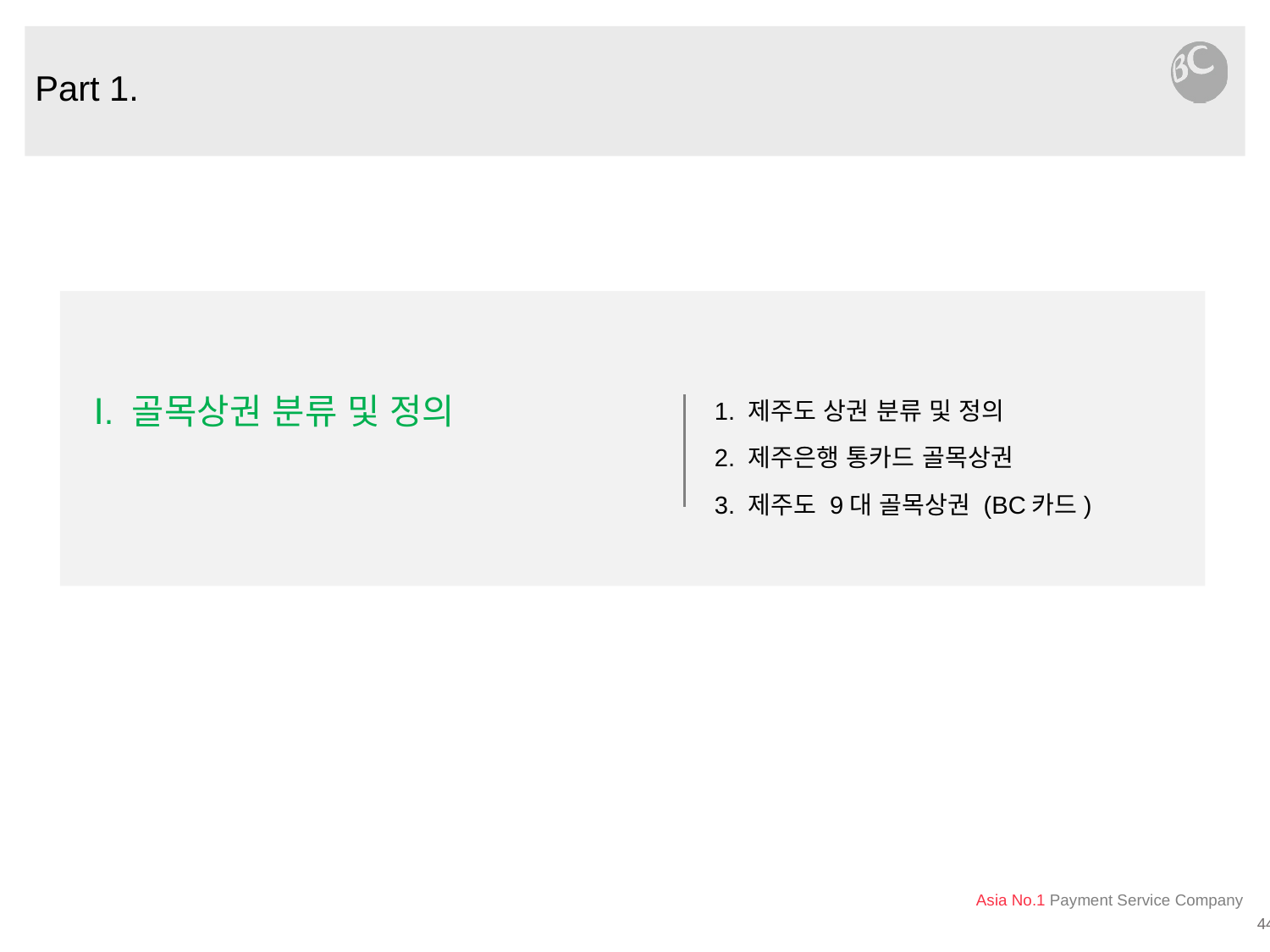

Part 1.

1. 제주도 상권 분류 및 정의
2. 제주은행 통카드 골목상권
3. 제주도 9대 골목상권 (BC카드)
Ⅰ. 골목상권 분류 및 정의